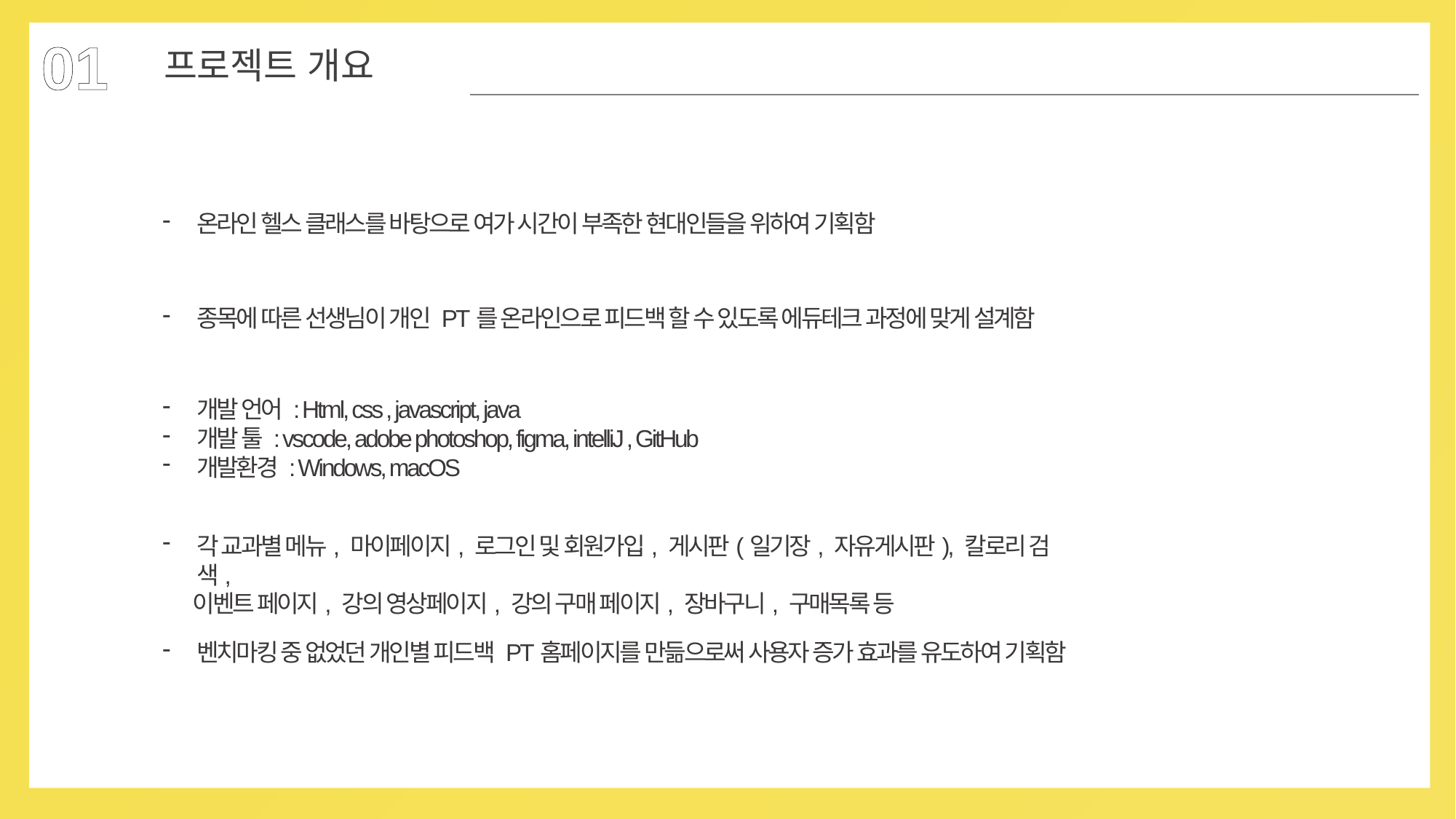

01
프로젝트 개요
온라인 헬스 클래스를 바탕으로 여가 시간이 부족한 현대인들을 위하여 기획함

종목에 따른 선생님이 개인 PT를 온라인으로 피드백 할 수 있도록 에듀테크 과정에 맞게 설계함

개발 언어 : Html, css , javascript, java
개발 툴 : vscode, adobe photoshop, figma, intelliJ , GitHub
개발환경 : Windows, macOS

각 교과별 메뉴, 마이페이지, 로그인 및 회원가입, 게시판(일기장, 자유게시판), 칼로리 검색,
     이벤트 페이지, 강의 영상페이지, 강의 구매 페이지, 장바구니, 구매목록 등

벤치마킹 중 없었던 개인별 피드백 PT홈페이지를 만듦으로써 사용자 증가 효과를 유도하여 기획함